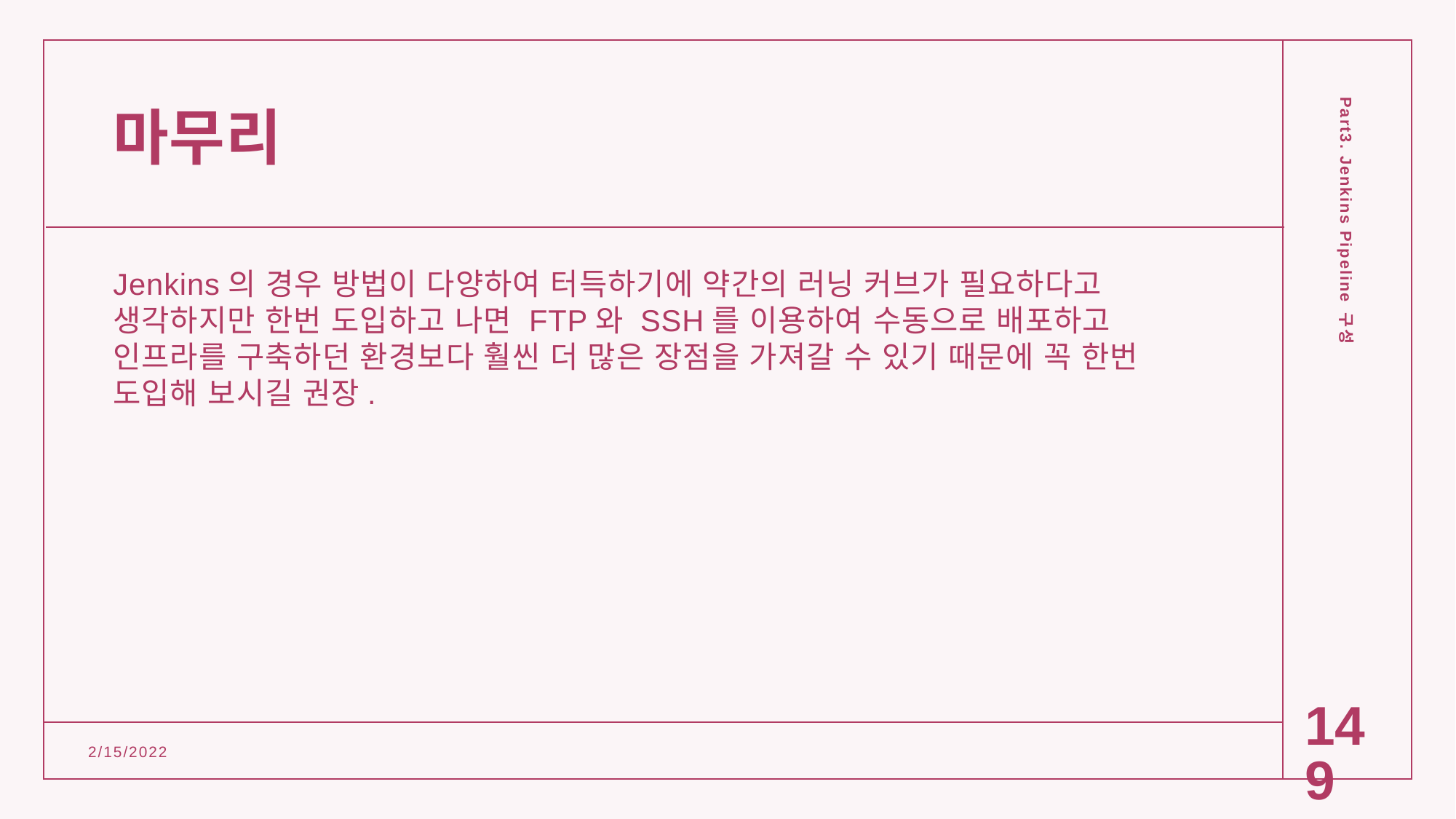

# 마무리
Jenkins의 경우 방법이 다양하여 터득하기에 약간의 러닝 커브가 필요하다고 생각하지만 한번 도입하고 나면 FTP와 SSH를 이용하여 수동으로 배포하고 인프라를 구축하던 환경보다 훨씬 더 많은 장점을 가져갈 수 있기 때문에 꼭 한번 도입해 보시길 권장.

Part3. Jenkins Pipeline 구성
149
2/15/2022